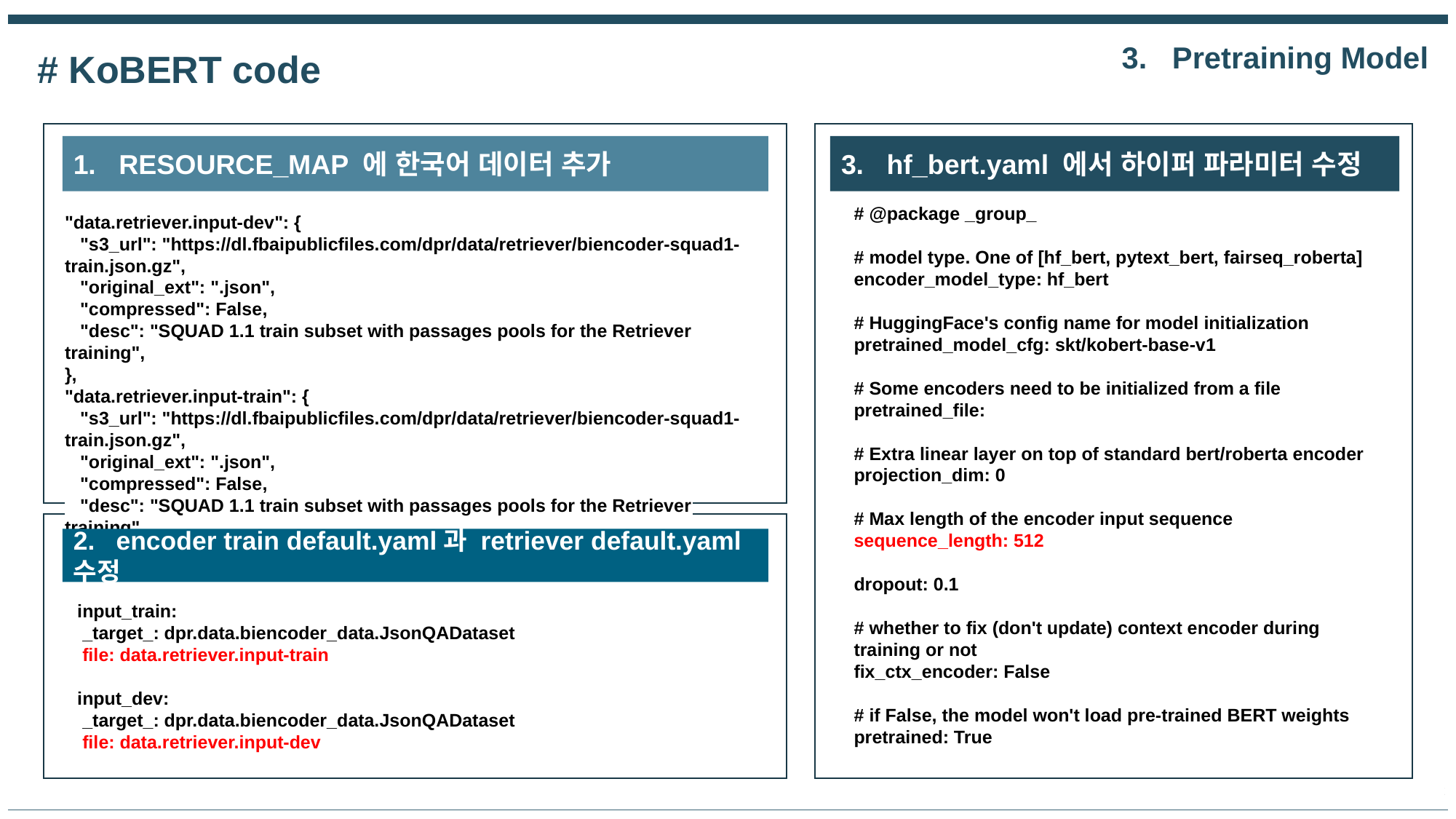

3.   Pretraining Model
# KoBERT code

1.   RESOURCE_MAP 에 한국어 데이터 추가
3.   hf_bert.yaml 에서 하이퍼 파라미터 수정
# @package _group_

# model type. One of [hf_bert, pytext_bert, fairseq_roberta]
encoder_model_type: hf_bert

# HuggingFace's config name for model initialization
pretrained_model_cfg: skt/kobert-base-v1

# Some encoders need to be initialized from a file
pretrained_file:

# Extra linear layer on top of standard bert/roberta encoder
projection_dim: 0

# Max length of the encoder input sequence
sequence_length: 512

dropout: 0.1

# whether to fix (don't update) context encoder during training or not
fix_ctx_encoder: False

# if False, the model won't load pre-trained BERT weights
pretrained: True
"data.retriever.input-dev": {
   "s3_url": "https://dl.fbaipublicfiles.com/dpr/data/retriever/biencoder-squad1-train.json.gz",
   "original_ext": ".json",
   "compressed": False,
   "desc": "SQUAD 1.1 train subset with passages pools for the Retriever training",
},
"data.retriever.input-train": {
   "s3_url": "https://dl.fbaipublicfiles.com/dpr/data/retriever/biencoder-squad1-train.json.gz",
   "original_ext": ".json",
   "compressed": False,
   "desc": "SQUAD 1.1 train subset with passages pools for the Retriever training",
},

2.   encoder train default.yaml과 retriever default.yaml 수정
input_train:
 _target_: dpr.data.biencoder_data.JsonQADataset
 file: data.retriever.input-train

input_dev:
 _target_: dpr.data.biencoder_data.JsonQADataset
 file: data.retriever.input-dev